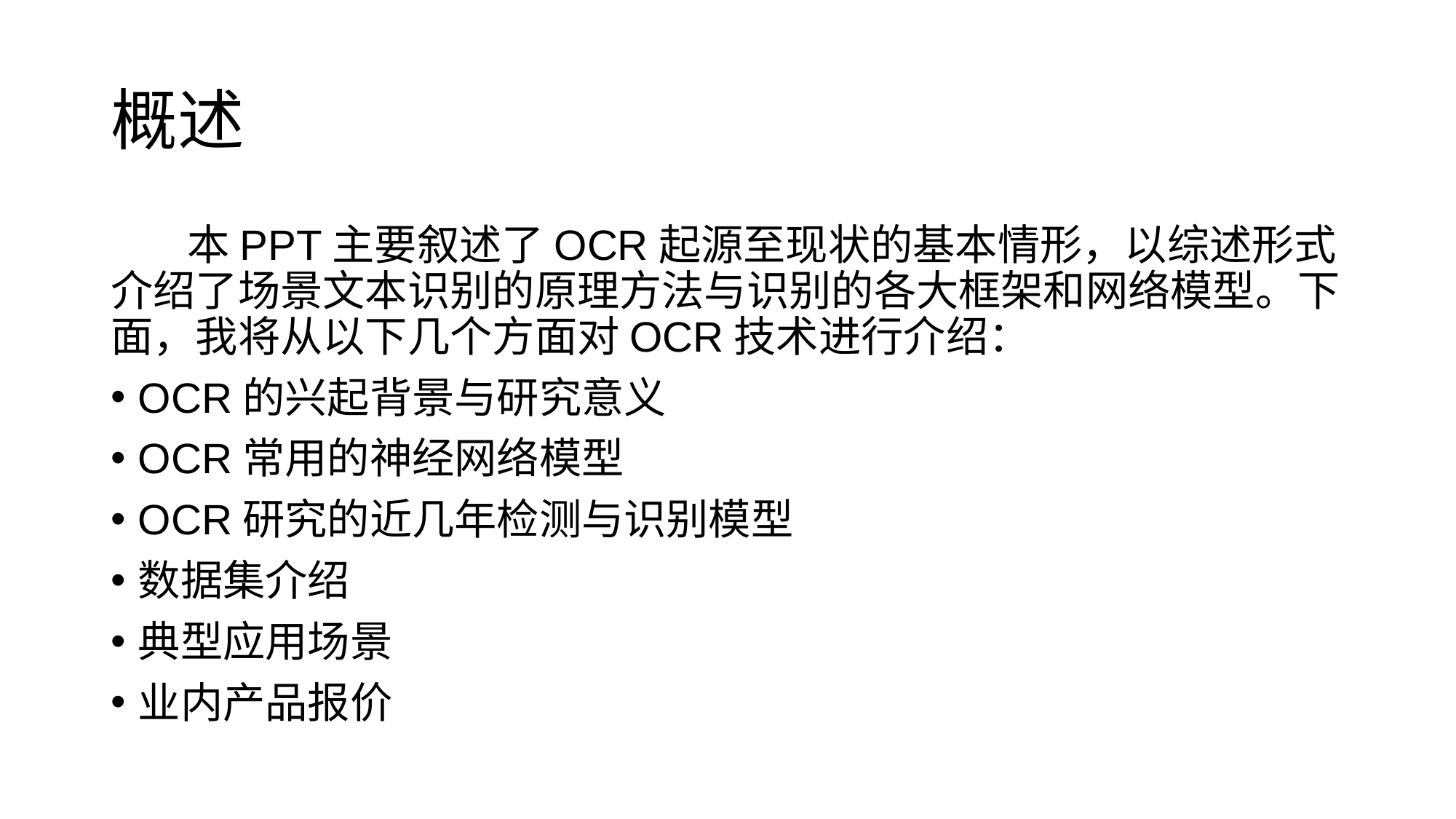

# 概述
       本PPT主要叙述了OCR起源至现状的基本情形，以综述形式介绍了场景文本识别的原理方法与识别的各大框架和网络模型。下面，我将从以下几个方面对OCR技术进行介绍：
OCR的兴起背景与研究意义
OCR常用的神经网络模型
OCR研究的近几年检测与识别模型
数据集介绍
典型应用场景
业内产品报价